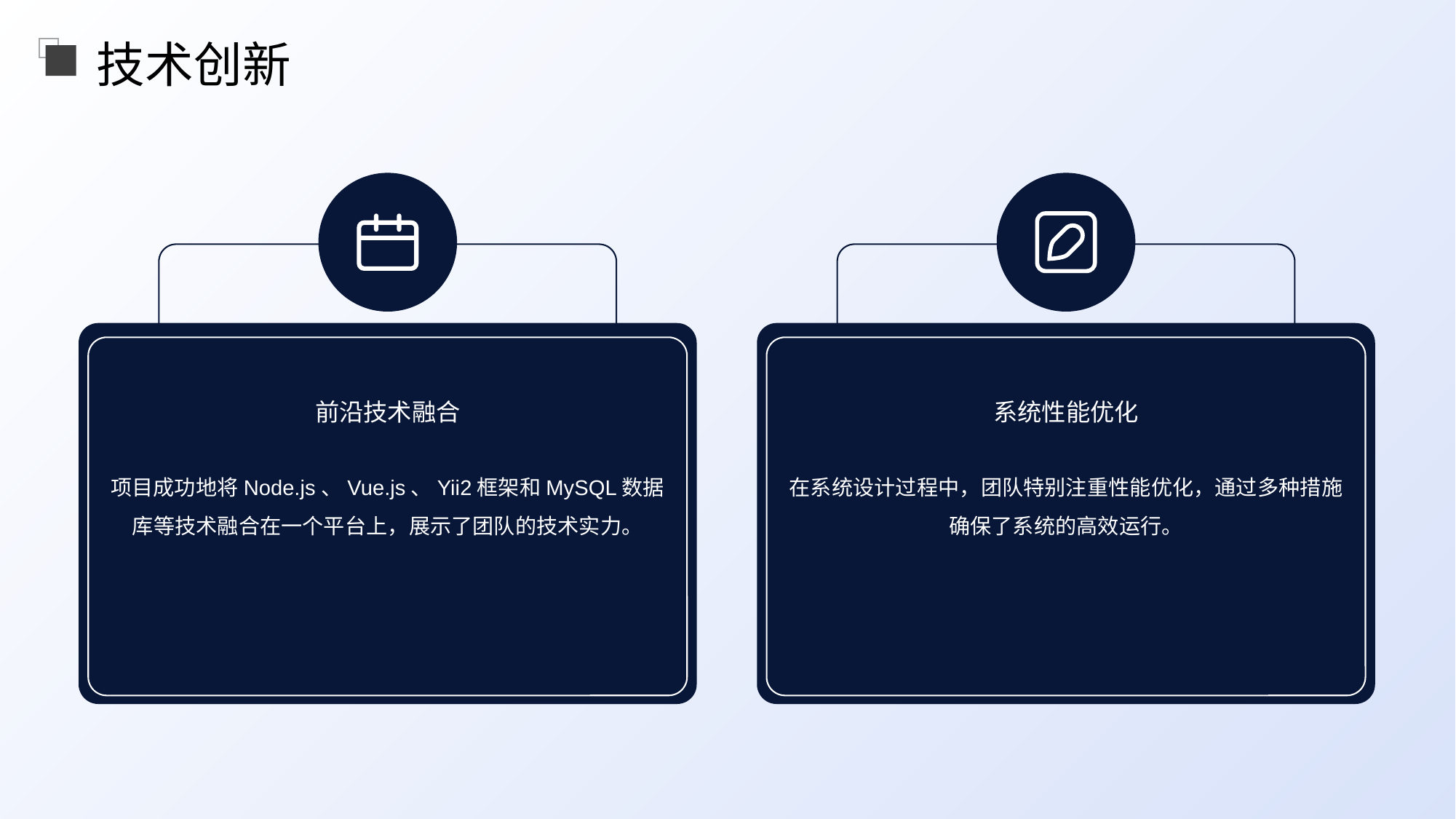

技术创新

前沿技术融合
系统性能优化
项目成功地将Node.js、Vue.js、Yii2框架和MySQL数据库等技术融合在一个平台上，展示了团队的技术实力。
在系统设计过程中，团队特别注重性能优化，通过多种措施确保了系统的高效运行。